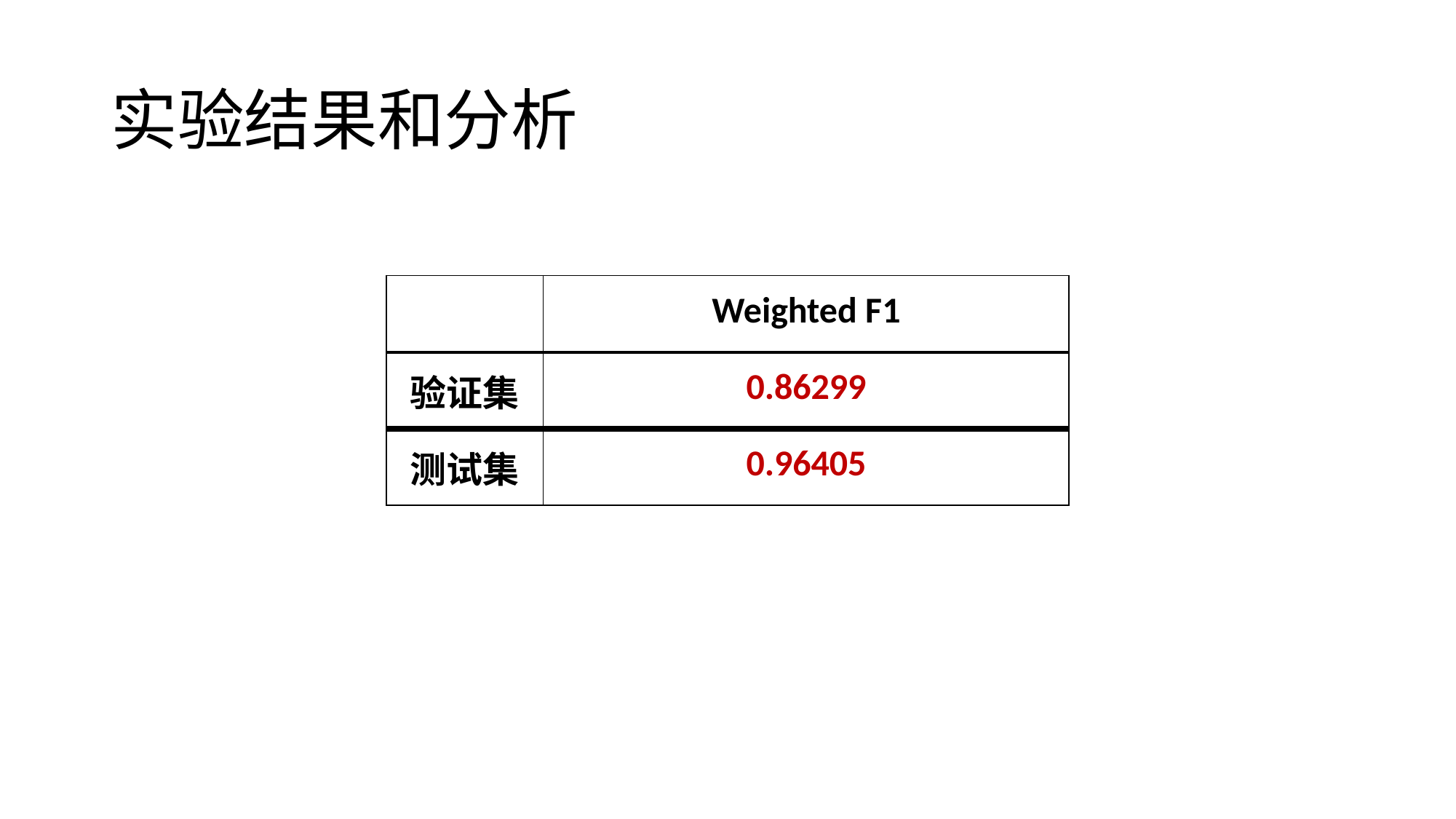

# 实验结果和分析
|  | Weighted F1 |
| --- | --- |
| 验证集 | 0.86299 |
| 测试集 | 0.96405 |